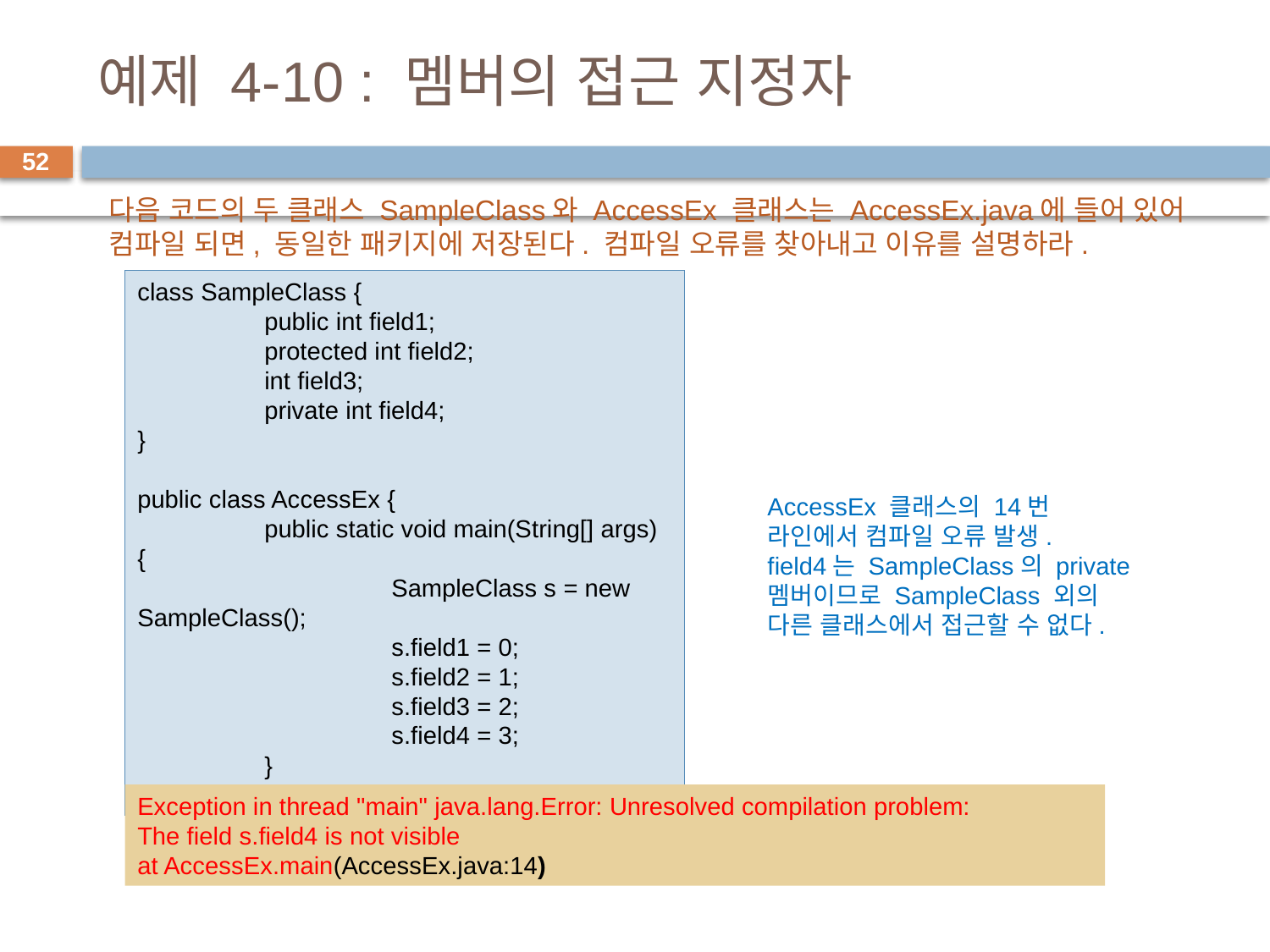

# 예제 4-10 : 멤버의 접근 지정자
52
다음 코드의 두 클래스 SampleClass와 AccessEx 클래스는 AccessEx.java에 들어 있어
컴파일 되면, 동일한 패키지에 저장된다. 컴파일 오류를 찾아내고 이유를 설명하라.
class SampleClass {
	public int field1;
	protected int field2;
	int field3;
	private int field4;
}

public class AccessEx {
	public static void main(String[] args) {
		SampleClass s = new SampleClass();
		s.field1 = 0;
		s.field2 = 1;
		s.field3 = 2;
		s.field4 = 3;
	}
}
AccessEx 클래스의 14번 라인에서 컴파일 오류 발생.
field4는 SampleClass의 private 멤버이므로 SampleClass 외의 다른 클래스에서 접근할 수 없다.
Exception in thread "main" java.lang.Error: Unresolved compilation problem:
The field s.field4 is not visible
at AccessEx.main(AccessEx.java:14)